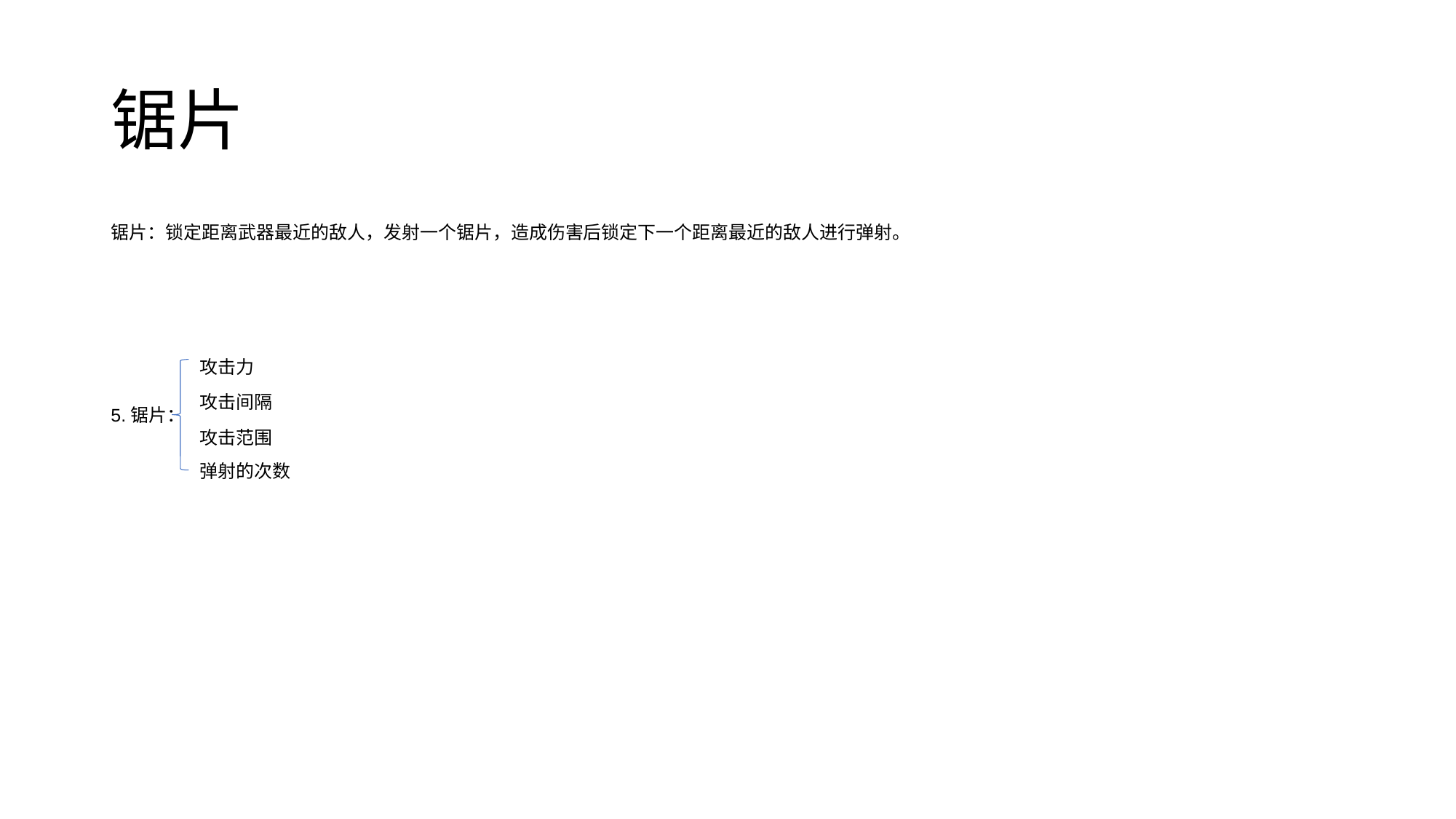

# 锯片
锯片：锁定距离武器最近的敌人，发射一个锯片，造成伤害后锁定下一个距离最近的敌人进行弹射。
攻击力

攻击间隔
5.锯片：

攻击范围
弹射的次数